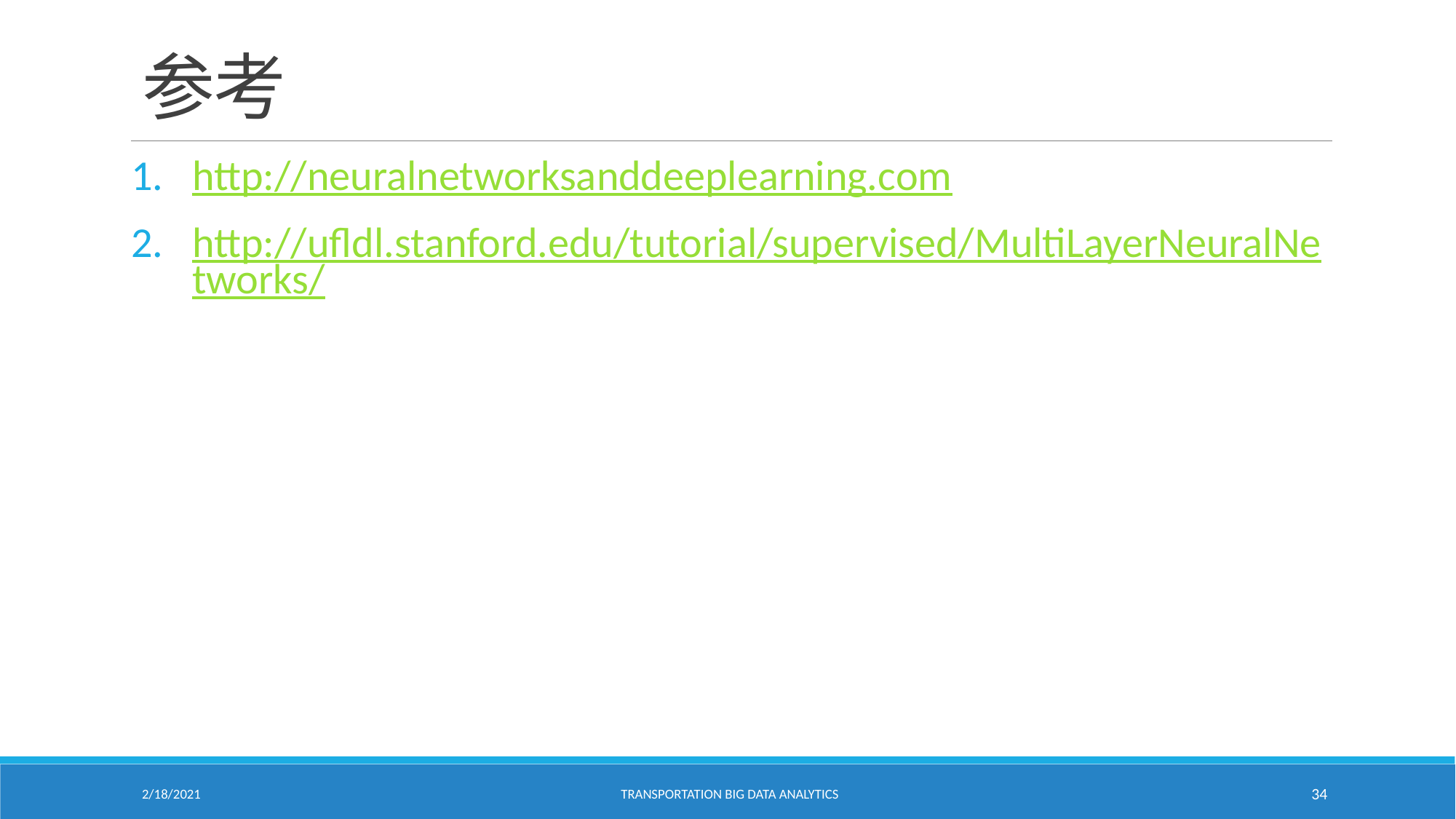

# 参考
http://neuralnetworksanddeeplearning.com
http://ufldl.stanford.edu/tutorial/supervised/MultiLayerNeuralNetworks/

2/18/2021
Transportation Big Data Analytics
34